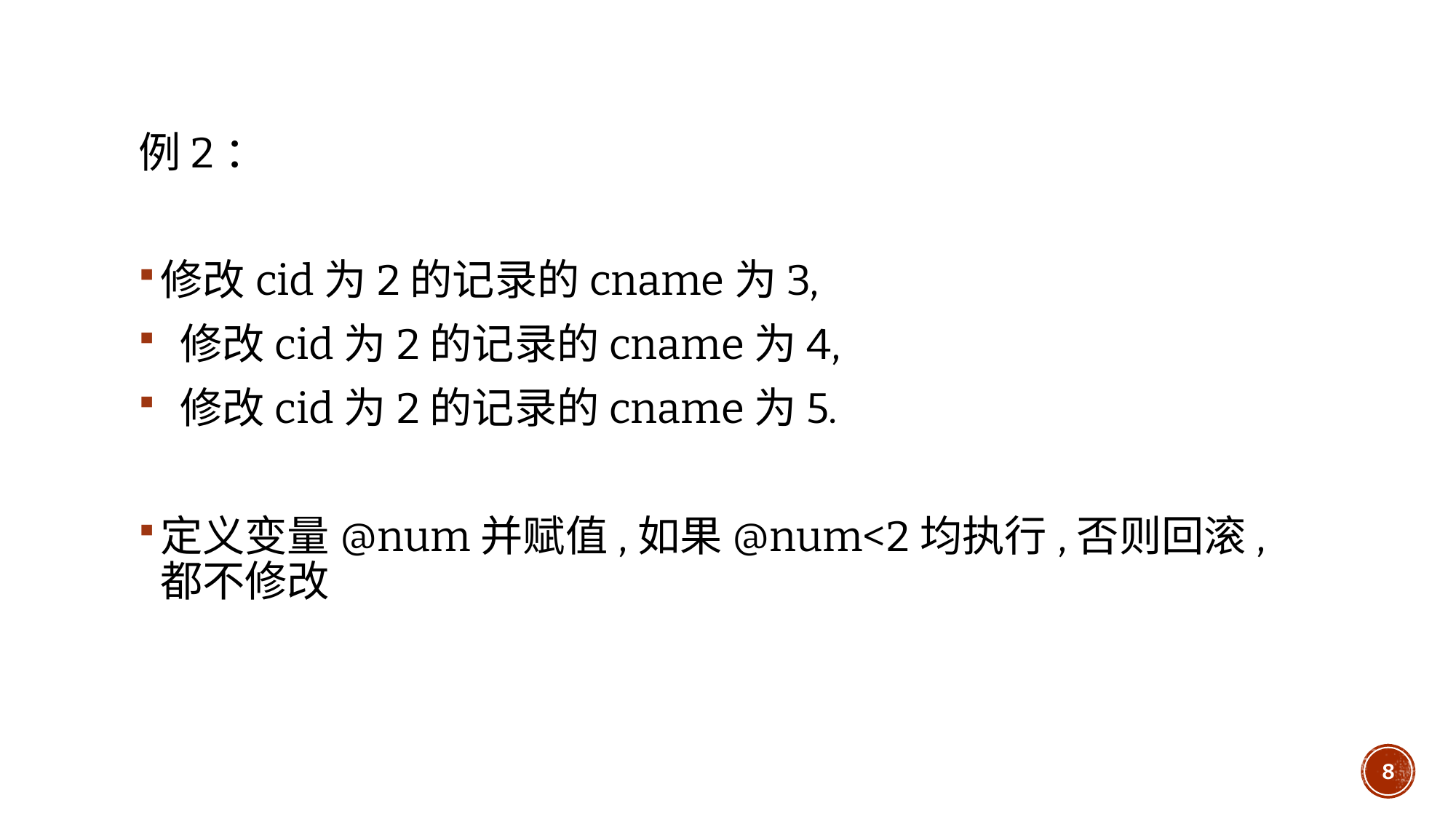

# 例2：
修改cid为2的记录的cname为3,
 修改cid为2的记录的cname为4,
 修改cid为2的记录的cname为5.

定义变量@num并赋值,如果@num<2均执行,否则回滚,都不修改

8